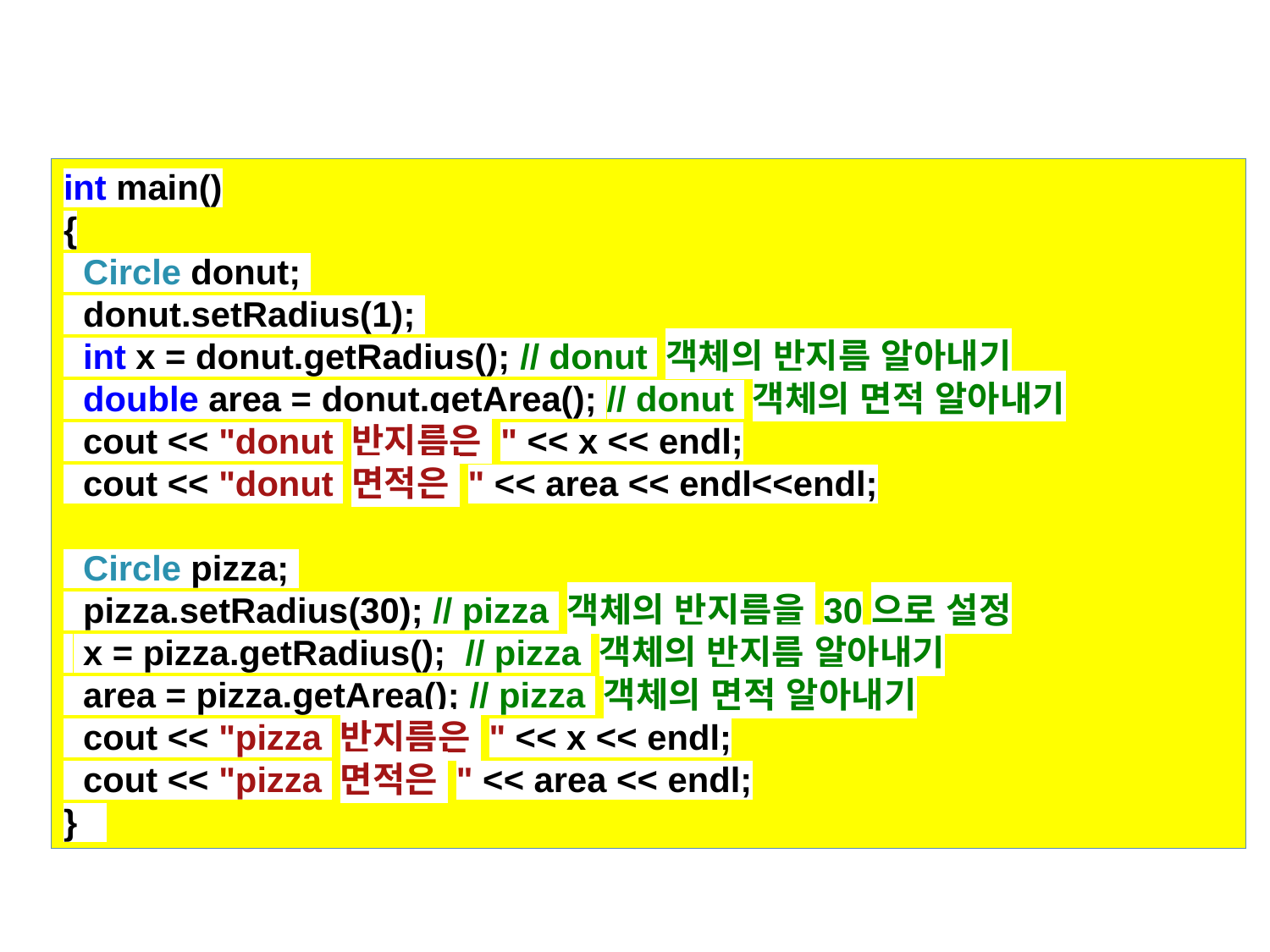

int main()
{
  Circle donut;
  donut.setRadius(1);
  int x = donut.getRadius(); // donut 객체의 반지름 알아내기
  double area = donut.getArea(); // donut 객체의 면적 알아내기
  cout << "donut 반지름은 " << x << endl;
  cout << "donut 면적은 " << area << endl<<endl;

  Circle pizza;
  pizza.setRadius(30); // pizza 객체의 반지름을 30으로 설정
  x = pizza.getRadius();  // pizza 객체의 반지름 알아내기
  area = pizza.getArea(); // pizza 객체의 면적 알아내기
  cout << "pizza 반지름은 " << x << endl;
  cout << "pizza 면적은 " << area << endl;
}
12